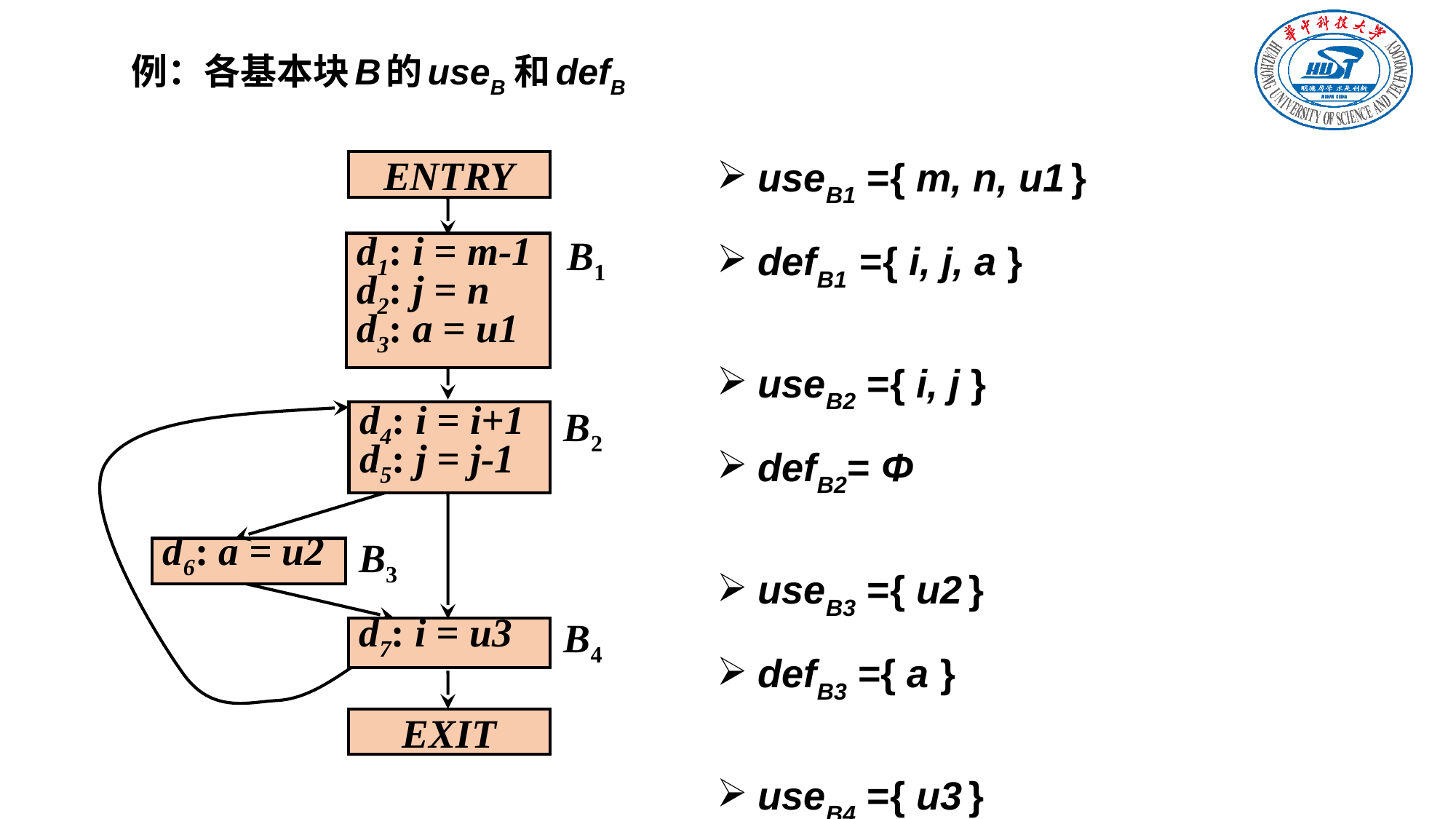

# 例：各基本块B的useB 和defB
useB1 ={ m, n, u1 }
defB1  ={ i, j, a }

useB2 ={ i, j }
defB2= Φ

useB3 ={ u2 }
defB3 ={ a }

useB4 ={ u3 }
defB4 ={ i }
ENTRY

B1
d1: i = m-1
d2: j = n
d3: a = u1

B2

d4: i = i+1
d5: j = j-1

B3
d6: a = u2

B4
d7: i = u3

EXIT